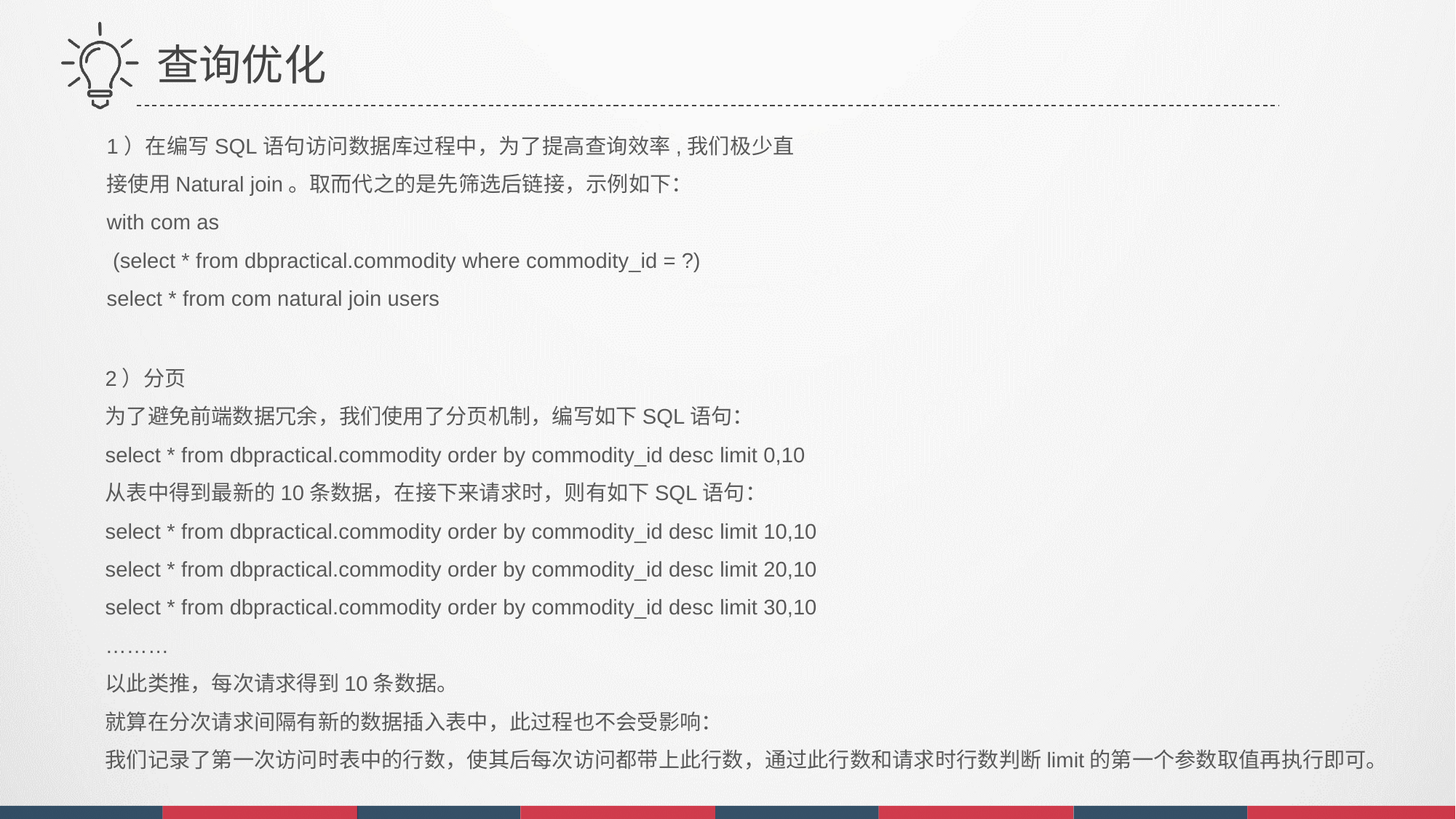

查询优化
1）在编写SQL语句访问数据库过程中，为了提高查询效率,我们极少直接使用Natural join。取而代之的是先筛选后链接，示例如下：
with com as
 (select * from dbpractical.commodity where commodity_id = ?)
select * from com natural join users

2）分页
为了避免前端数据冗余，我们使用了分页机制，编写如下SQL语句：
select * from dbpractical.commodity order by commodity_id desc limit 0,10
从表中得到最新的10条数据，在接下来请求时，则有如下SQL语句：
select * from dbpractical.commodity order by commodity_id desc limit 10,10
select * from dbpractical.commodity order by commodity_id desc limit 20,10
select * from dbpractical.commodity order by commodity_id desc limit 30,10
………
以此类推，每次请求得到10条数据。
就算在分次请求间隔有新的数据插入表中，此过程也不会受影响：
我们记录了第一次访问时表中的行数，使其后每次访问都带上此行数，通过此行数和请求时行数判断limit的第一个参数取值再执行即可。